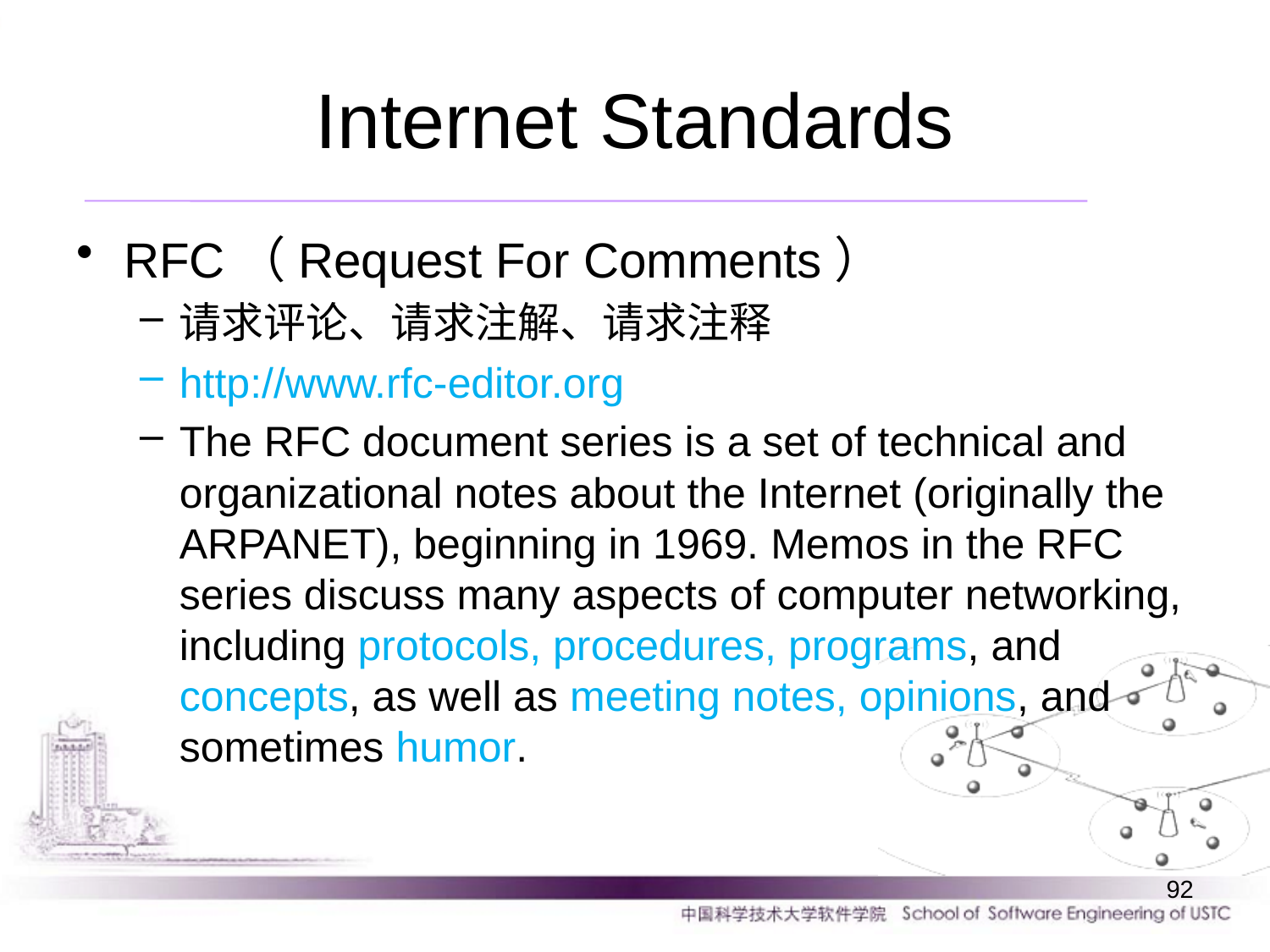

# Internet Standards
RFC（Request For Comments）
请求评论、请求注解、请求注释
http://www.rfc-editor.org
The RFC document series is a set of technical and organizational notes about the Internet (originally the ARPANET), beginning in 1969. Memos in the RFC series discuss many aspects of computer networking, including protocols, procedures, programs, and concepts, as well as meeting notes, opinions, and sometimes humor.
92